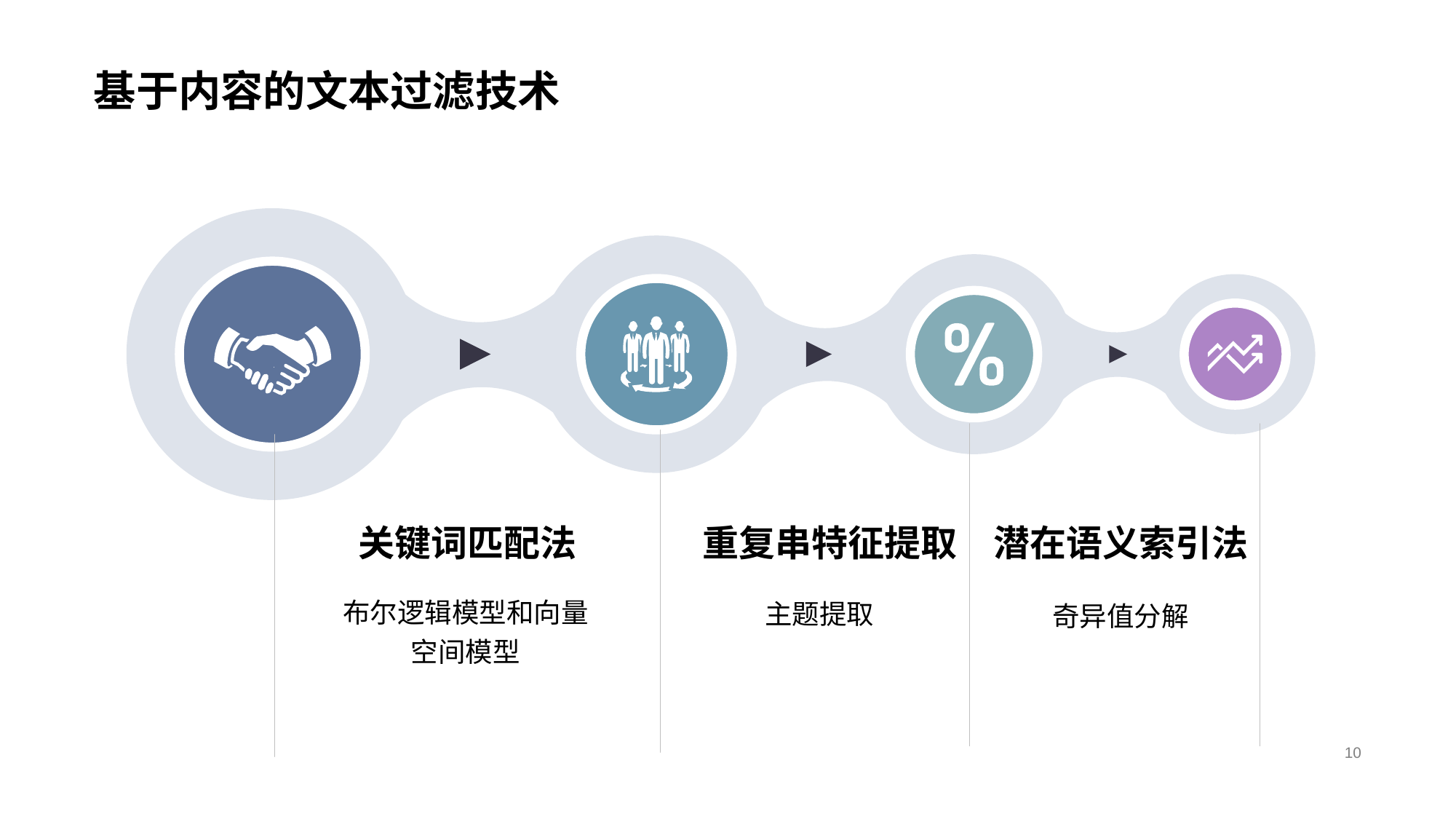

# 基于内容的文本过滤技术

关键词匹配法
布尔逻辑模型和向量空间模型
重复串特征提取
主题提取
潜在语义索引法
奇异值分解
10